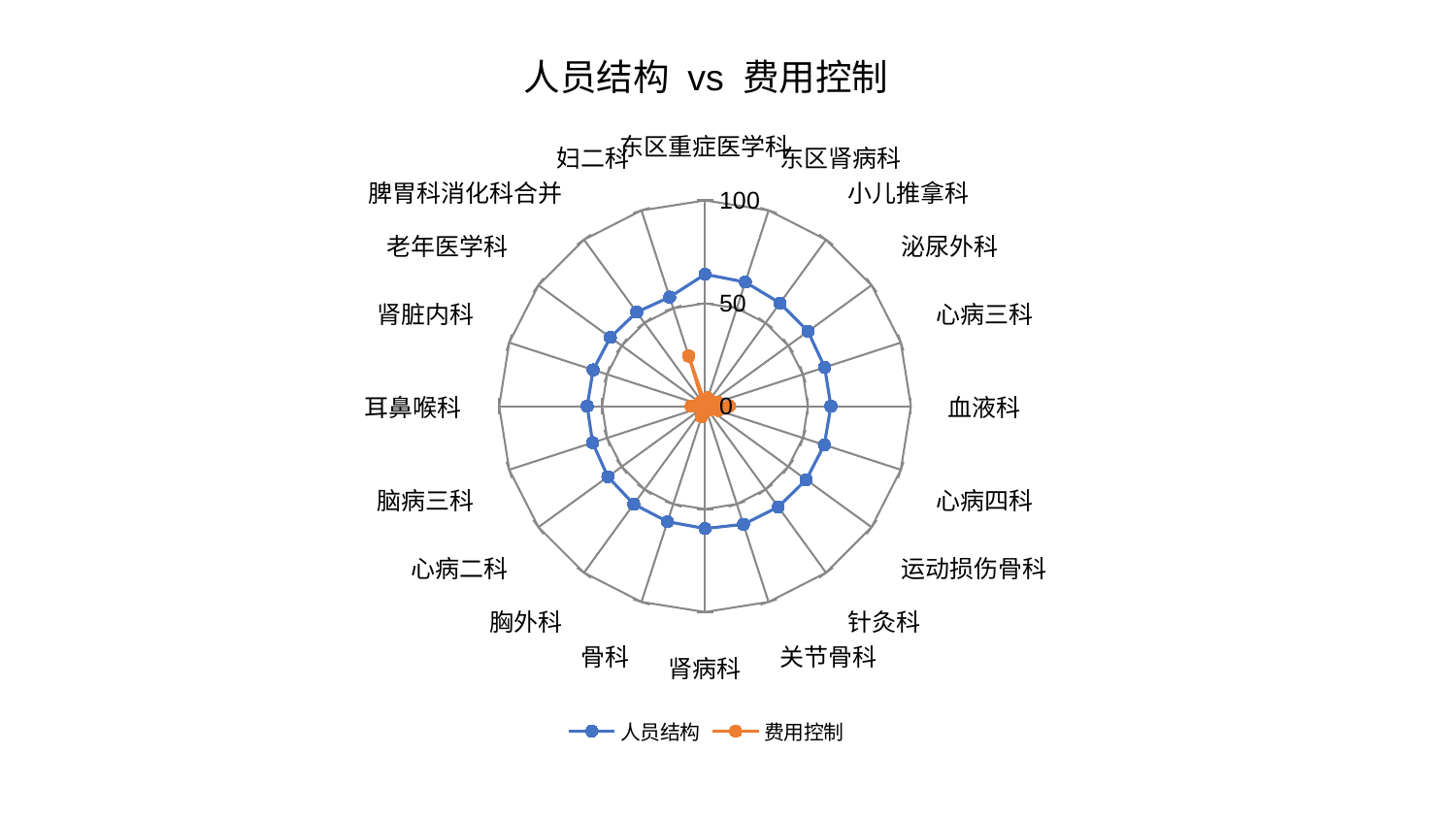

### Chart: 人员结构 vs 费用控制

| Category | 人员结构 | 费用控制 |
|---|---|---|
| 东区重症医学科 | 64.09644020663154 | 1.2971278586771517 |
| 东区肾病科 | 63.39396727757618 | 4.328541955640158 |
| 小儿推拿科 | 61.96269480946632 | 2.788411242314452 |
| 泌尿外科 | 61.843518511219635 | 2.17085016333127 |
| 心病三科 | 61.148643295087176 | 6.567787491373004 |
| 血液科 | 61.138524985534076 | 11.90254492529241 |
| 心病四科 | 60.935583519573335 | 6.761113619612885 |
| 运动损伤骨科 | 60.772937540108394 | 3.232303970144935 |
| 针灸科 | 60.517222083622485 | 2.088226515804879 |
| 关节骨科 | 60.37175646103768 | 1.302671677587783 |
| 肾病科 | 59.4473481657703 | 2.836128787766949 |
| 骨科 | 59.00328975340321 | 5.327836908076191 |
| 胸外科 | 58.84763910661964 | 2.553698330862561 |
| 心病二科 | 58.33588345361002 | 1.417220941412802 |
| 脑病三科 | 57.410505786213804 | 1.8488647892426202 |
| 耳鼻喉科 | 57.24740352574935 | 6.726398397127294 |
| 肾脏内科 | 57.11123690403085 | 1.0047284178674312 |
| 老年医学科 | 56.85614576825734 | 2.9847141671702047 |
| 脾胃科消化科合并 | 56.45912445690958 | 1.6312170600791283 |
| 妇二科 | 55.708684620313555 | 25.653244194771858 |
23